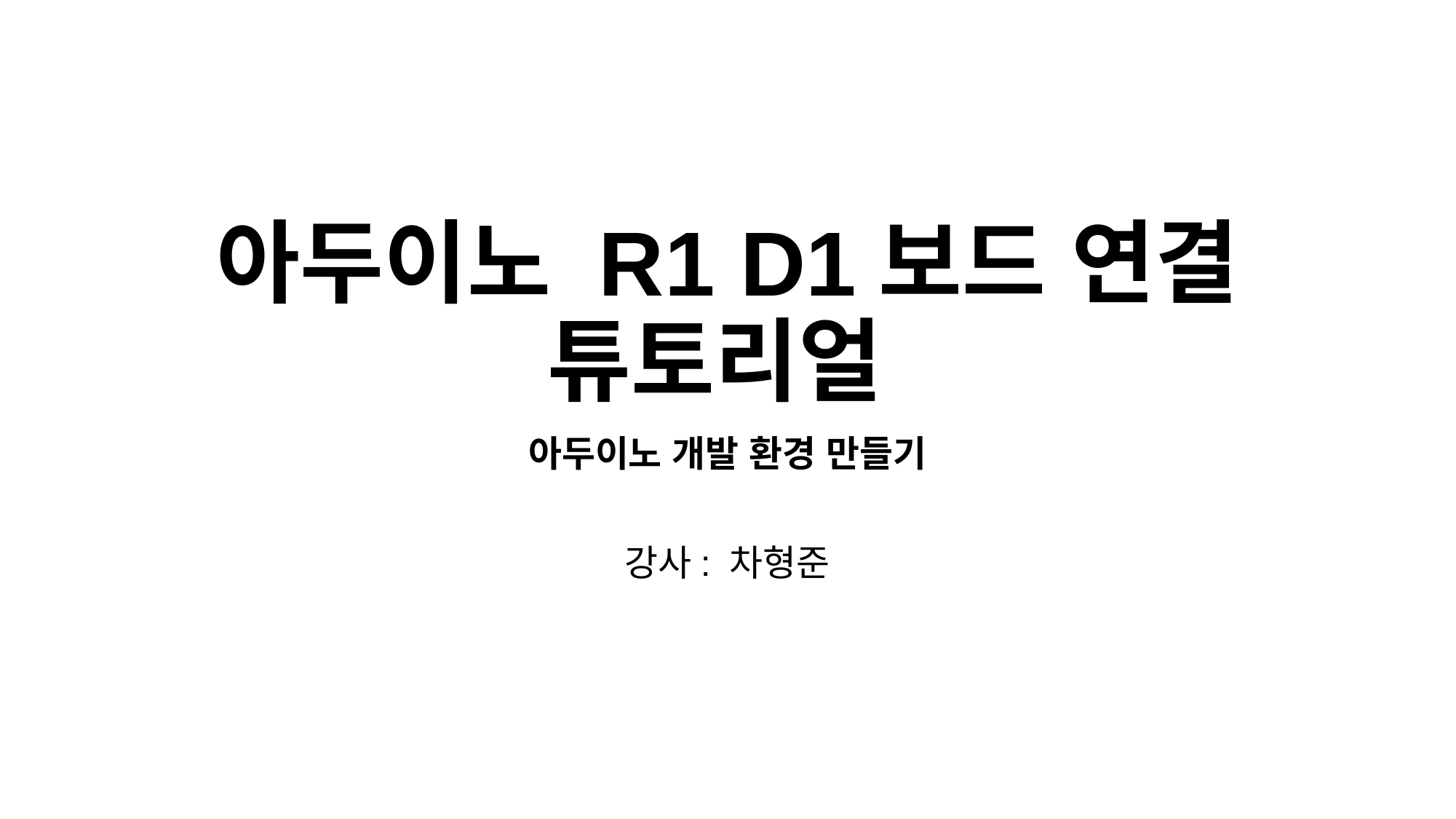

# 아두이노 R1 D1보드 연결 튜토리얼
아두이노 개발 환경 만들기

강사: 차형준